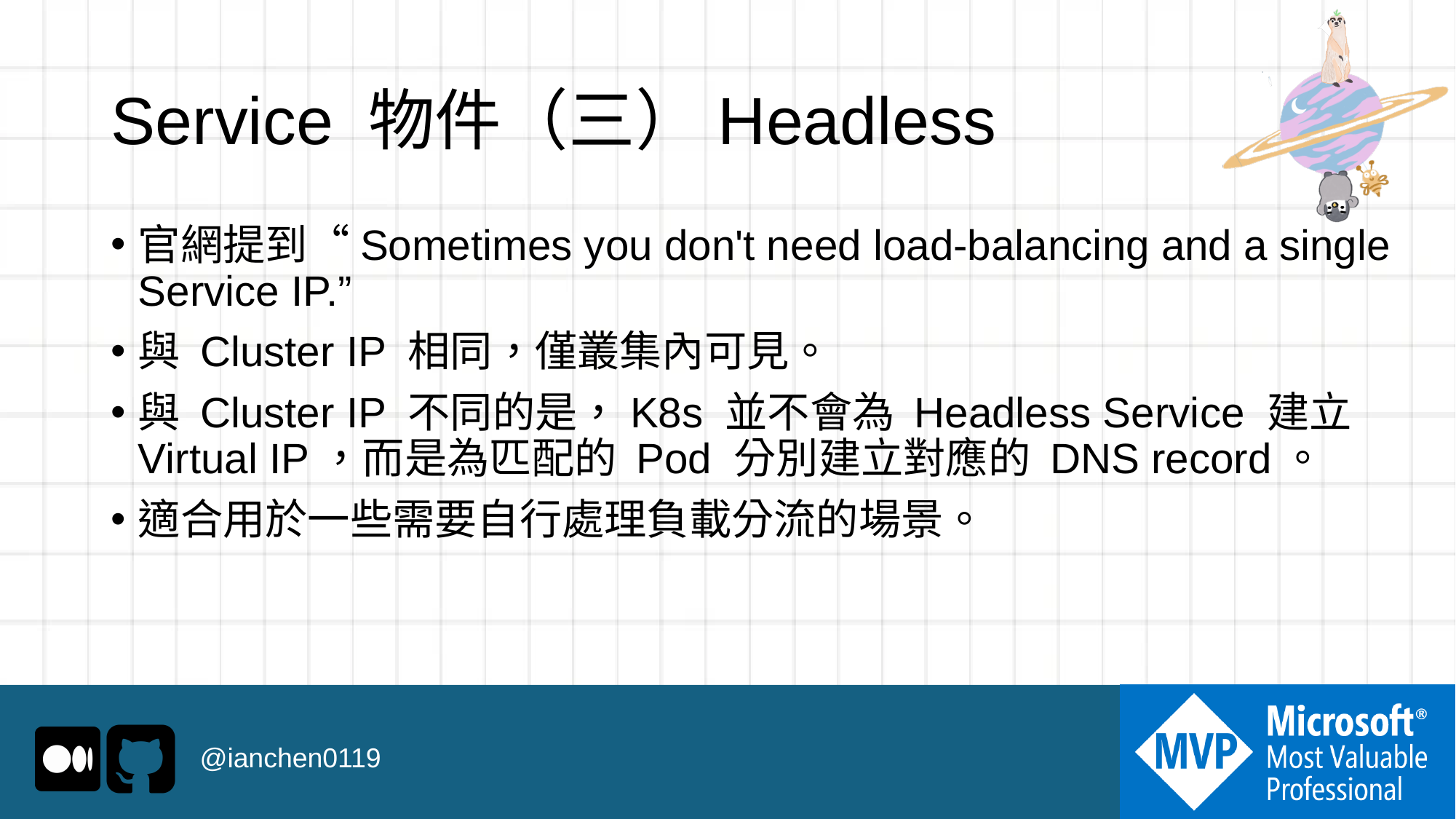

# Service 物件（三）Headless
官網提到“Sometimes you don't need load-balancing and a single Service IP.”
與 Cluster IP 相同，僅叢集內可見。
與 Cluster IP 不同的是，K8s 並不會為 Headless Service 建立 Virtual IP，而是為匹配的 Pod 分別建立對應的 DNS record。
適合用於一些需要自行處理負載分流的場景。